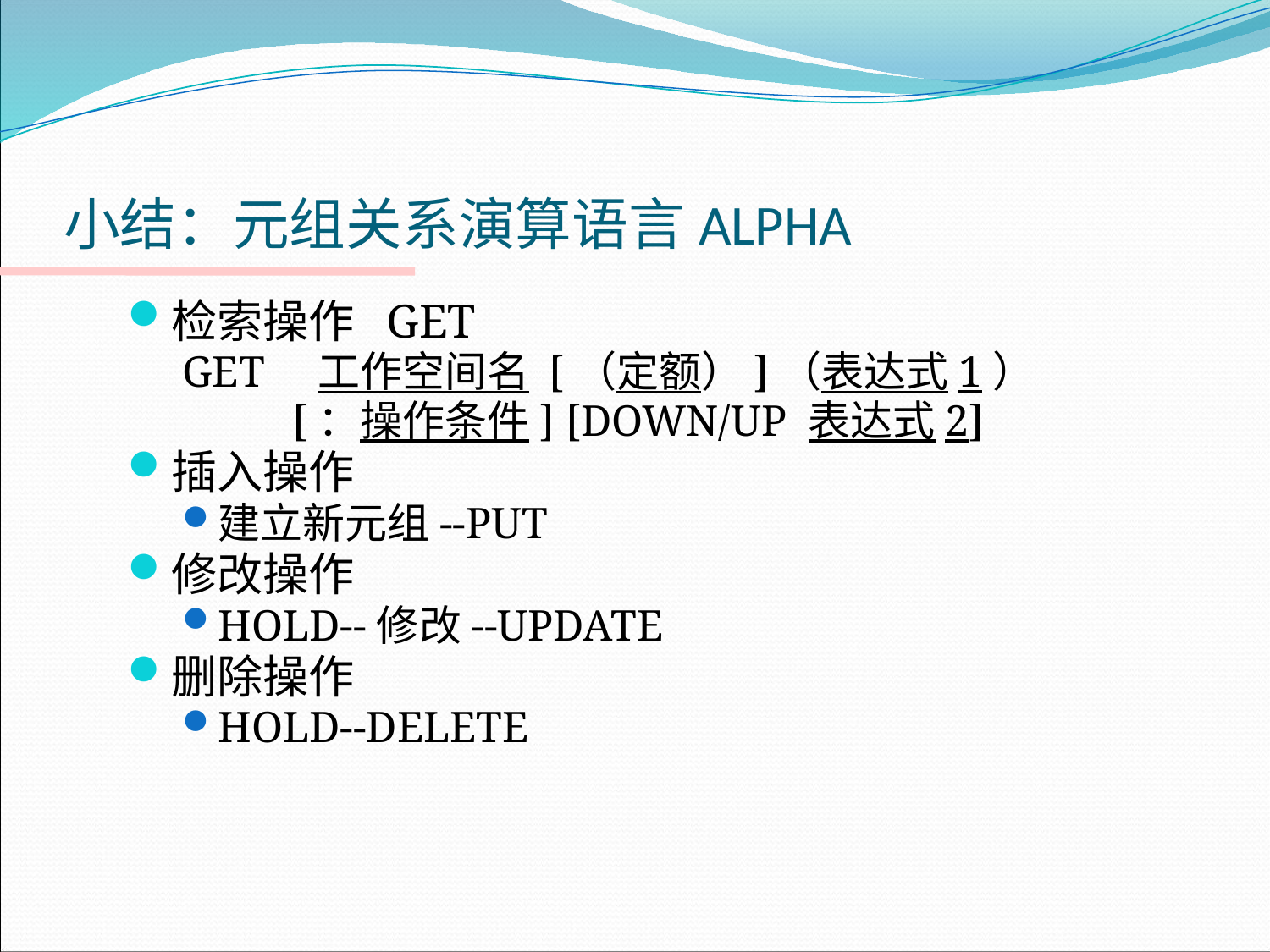

# 小结：元组关系演算语言ALPHA
检索操作  GET
GET　工作空间名 [（定额）]（表达式1）
          [：操作条件] [DOWN/UP 表达式2]
插入操作
建立新元组--PUT
修改操作
HOLD--修改--UPDATE
删除操作
HOLD--DELETE

223